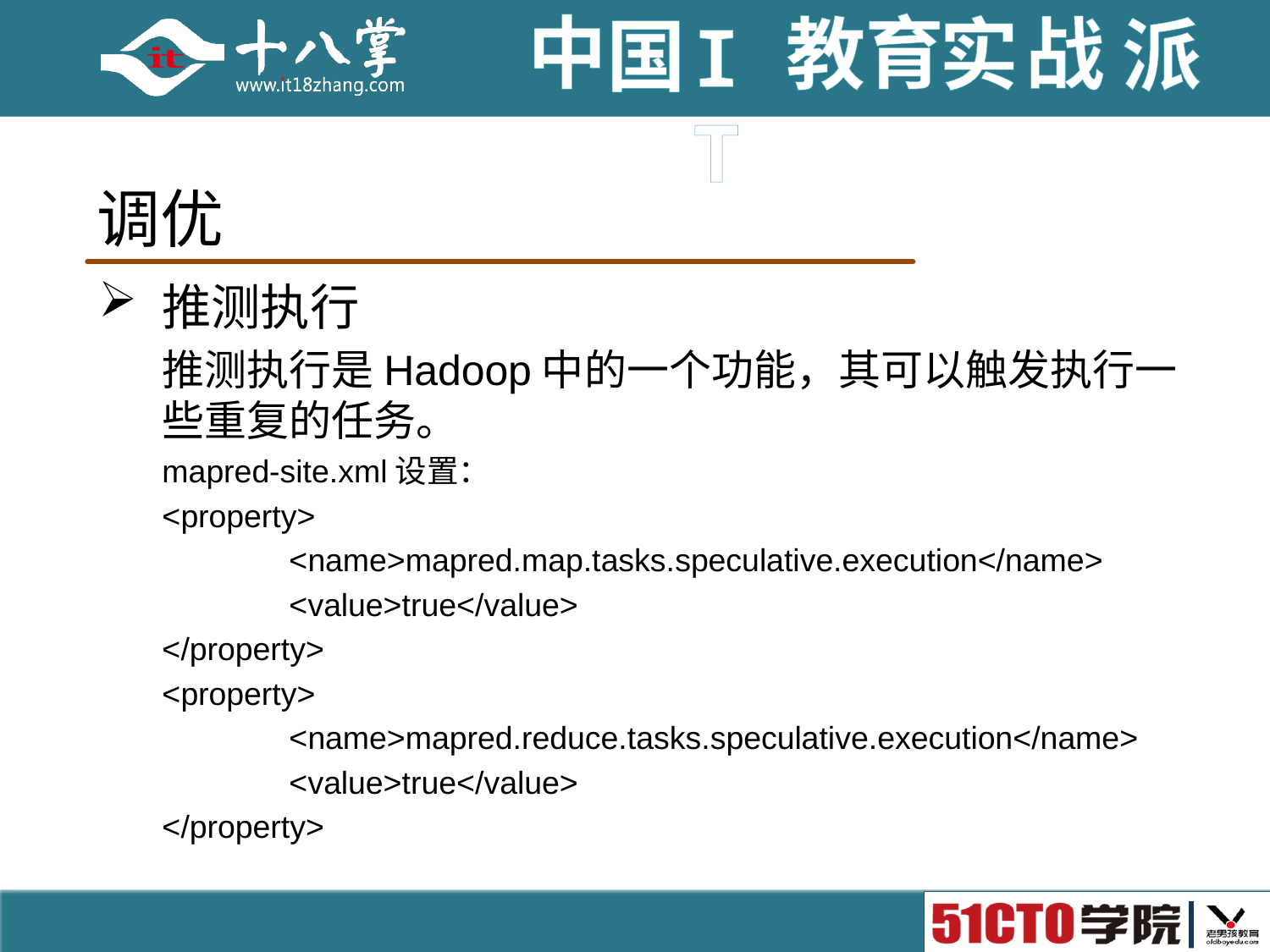

# 调优
推测执行
推测执行是Hadoop中的一个功能，其可以触发执行一些重复的任务。
mapred-site.xml设置：
<property>
	<name>mapred.map.tasks.speculative.execution</name>
	<value>true</value>
</property>
<property>
	<name>mapred.reduce.tasks.speculative.execution</name>
	<value>true</value>
</property>